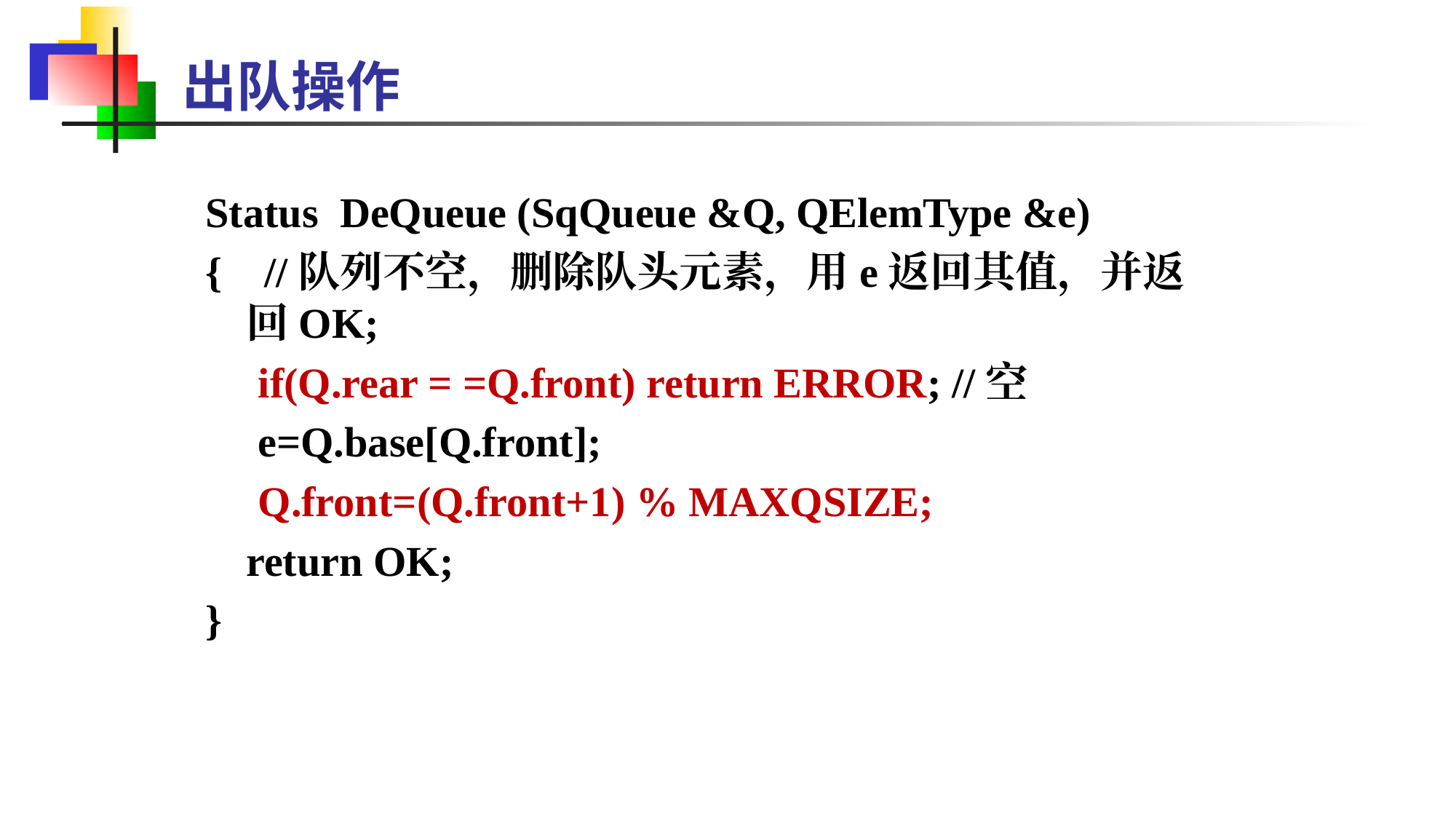

出队操作

Status  DeQueue (SqQueue &Q, QElemType &e)
{    //队列不空，删除队头元素，用e返回其值，并返回OK;
     if(Q.rear = =Q.front) return ERROR; //空
     e=Q.base[Q.front];
     Q.front=(Q.front+1) % MAXQSIZE;
 	return OK;
}